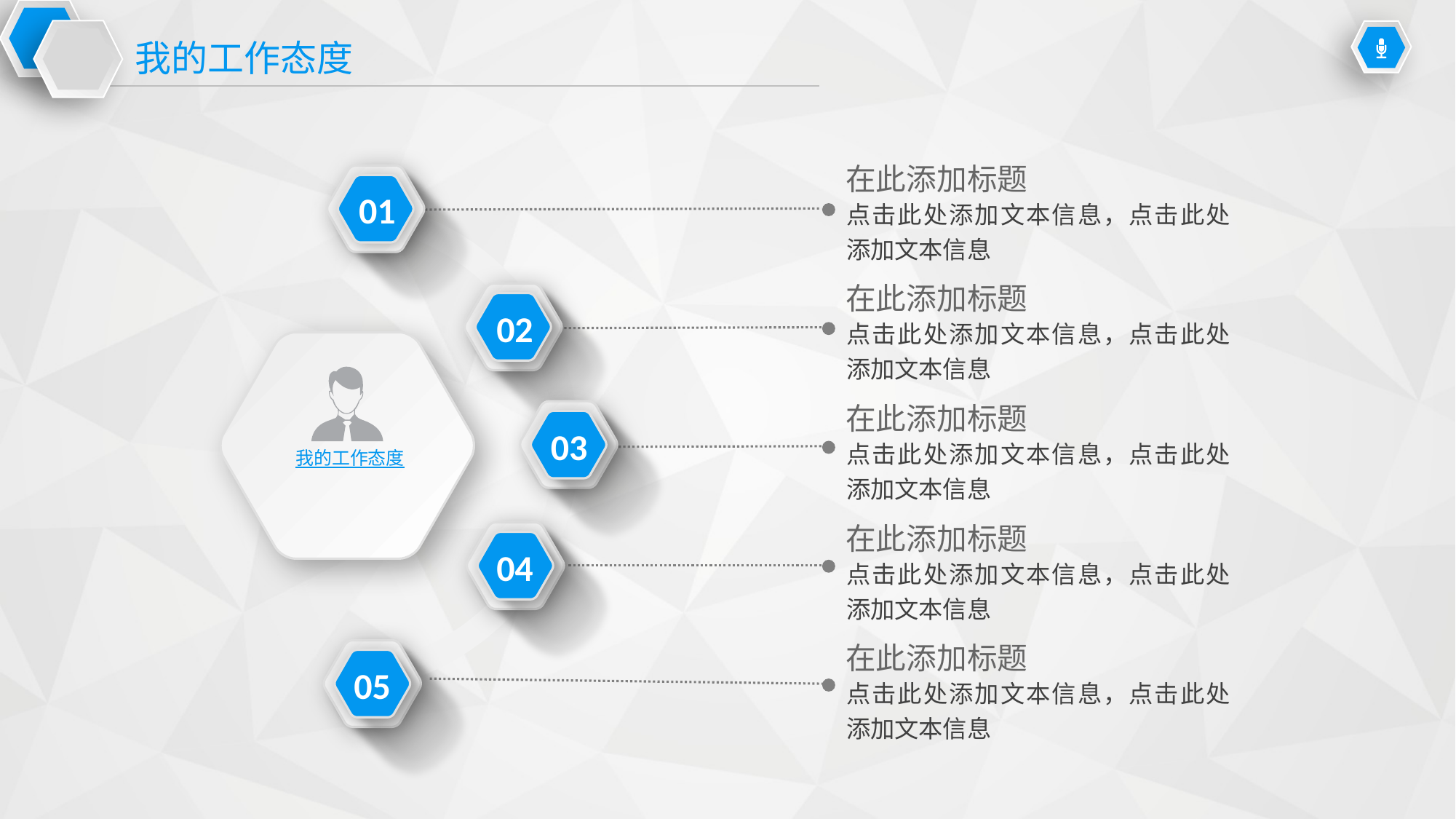

我的工作态度
在此添加标题
点击此处添加文本信息，点击此处添加文本信息

01

在此添加标题
点击此处添加文本信息，点击此处添加文本信息

02

03
在此添加标题
点击此处添加文本信息，点击此处添加文本信息

我的工作态度
在此添加标题
点击此处添加文本信息，点击此处添加文本信息

04

05
在此添加标题
点击此处添加文本信息，点击此处添加文本信息